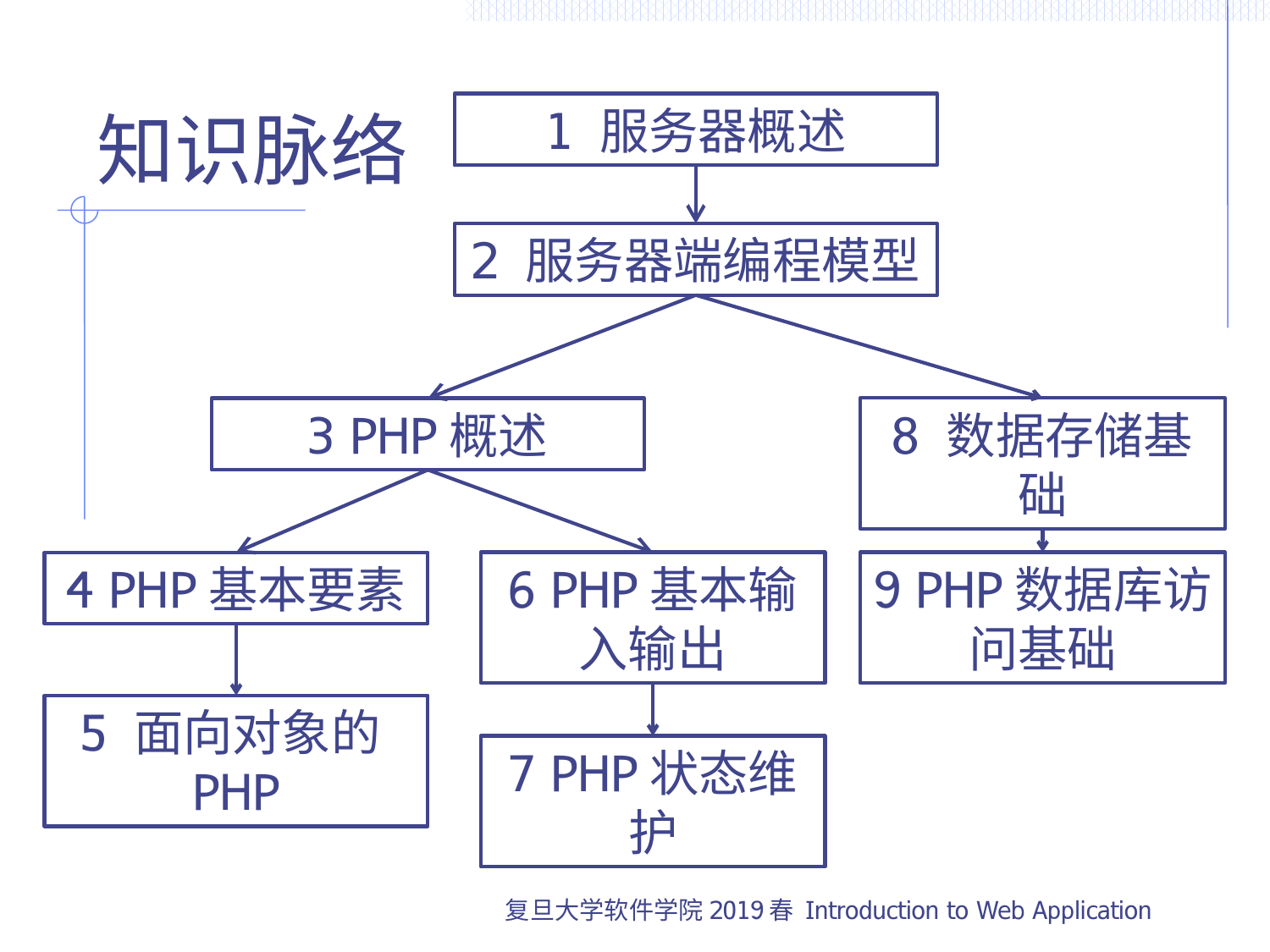

# 知识脉络
1 服务器概述
2 服务器端编程模型
8 数据存储基础
3 PHP概述
4 PHP基本要素
6 PHP基本输入输出
9 PHP数据库访问基础
5 面向对象的PHP
7 PHP状态维护